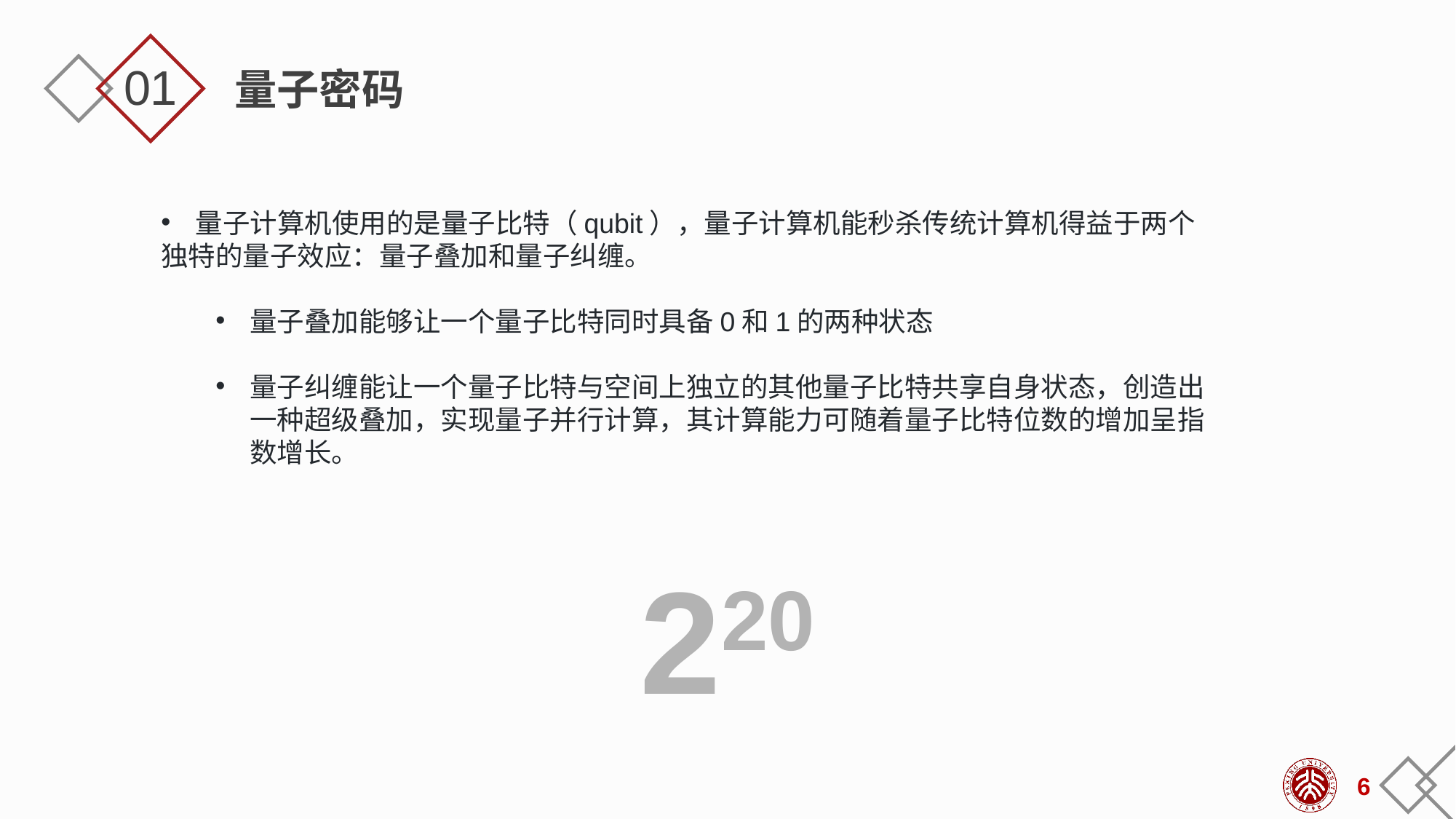

01
量子密码

   量子计算机使用的是量子比特（qubit），量子计算机能秒杀传统计算机得益于两个独特的量子效应：量子叠加和量子纠缠。
量子叠加能够让一个量子比特同时具备0和1的两种状态
量子纠缠能让一个量子比特与空间上独立的其他量子比特共享自身状态，创造出一种超级叠加，实现量子并行计算，其计算能力可随着量子比特位数的增加呈指数增长。
220
6